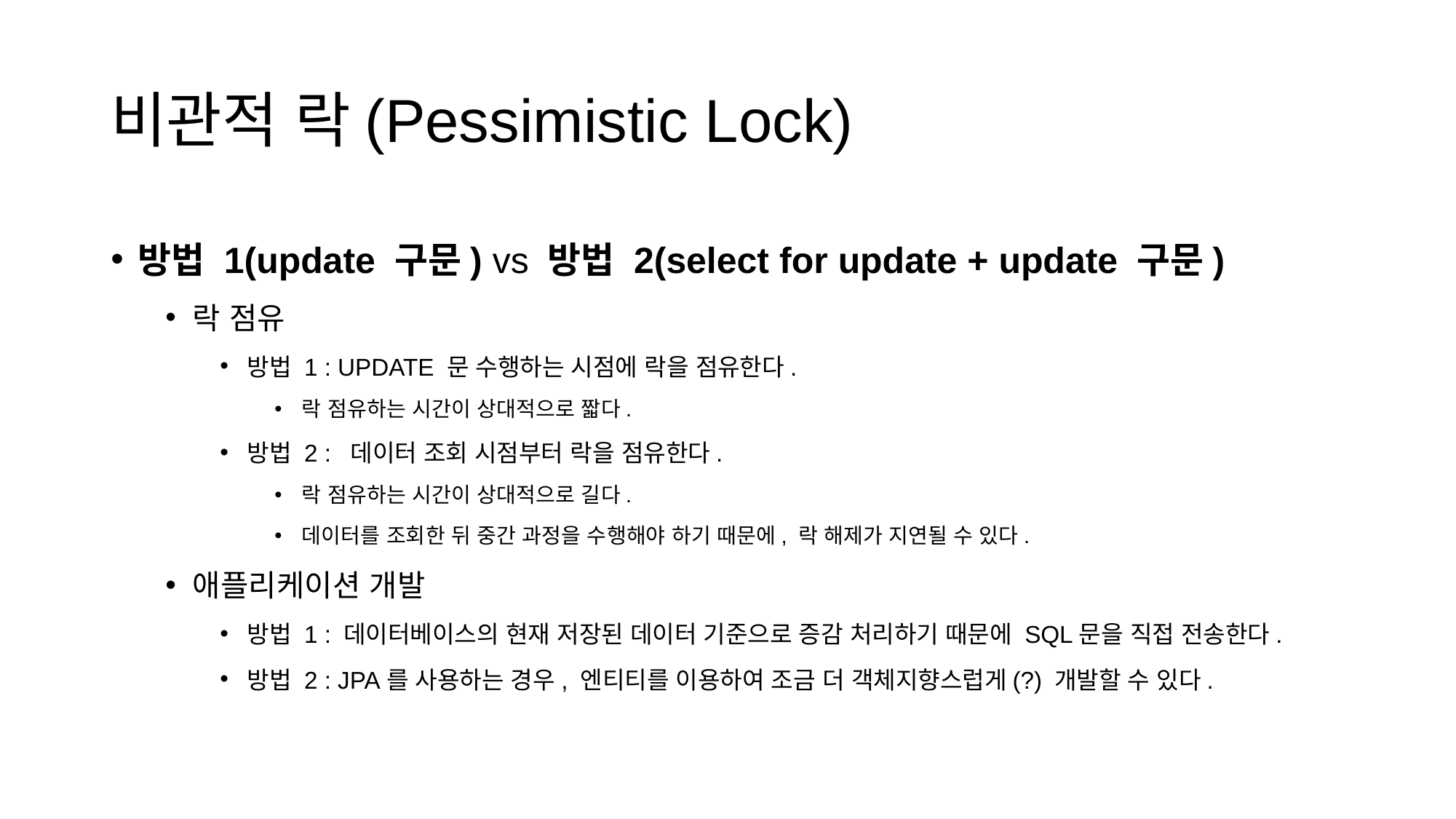

# 비관적 락(Pessimistic Lock)
방법 1(update 구문) vs 방법 2(select for update + update 구문)
락 점유
방법 1 : UPDATE 문 수행하는 시점에 락을 점유한다.
락 점유하는 시간이 상대적으로 짧다.
방법 2 :  데이터 조회 시점부터 락을 점유한다.
락 점유하는 시간이 상대적으로 길다.
데이터를 조회한 뒤 중간 과정을 수행해야 하기 때문에, 락 해제가 지연될 수 있다.
애플리케이션 개발
방법 1 : 데이터베이스의 현재 저장된 데이터 기준으로 증감 처리하기 때문에 SQL문을 직접 전송한다.
방법 2 : JPA를 사용하는 경우, 엔티티를 이용하여 조금 더 객체지향스럽게(?) 개발할 수 있다.